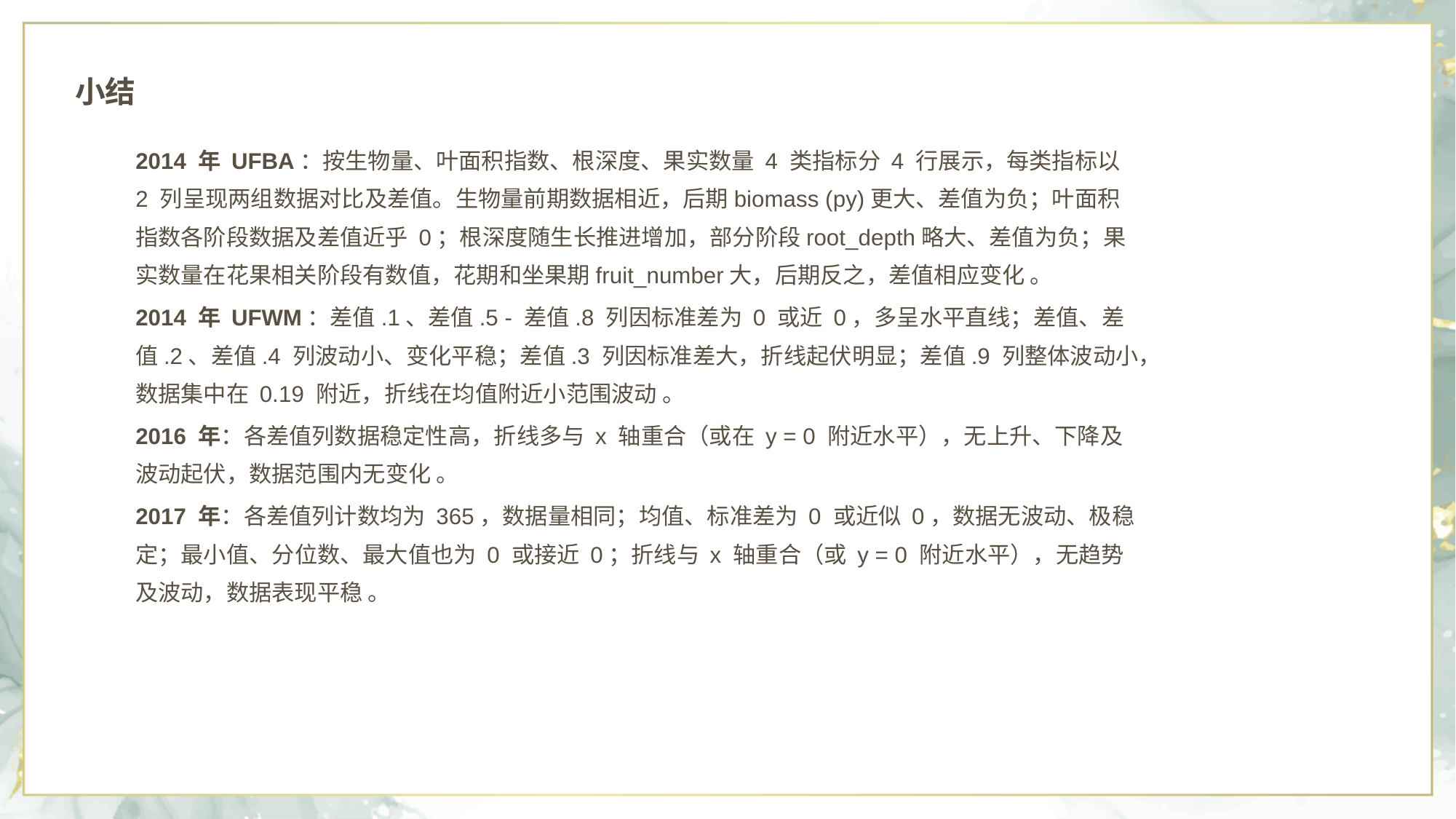

小结
2014 年 UFBA：按生物量、叶面积指数、根深度、果实数量 4 类指标分 4 行展示，每类指标以 2 列呈现两组数据对比及差值。生物量前期数据相近，后期biomass (py)更大、差值为负；叶面积指数各阶段数据及差值近乎 0；根深度随生长推进增加，部分阶段root_depth略大、差值为负；果实数量在花果相关阶段有数值，花期和坐果期fruit_number大，后期反之，差值相应变化 。
2014 年 UFWM：差值.1、差值.5 - 差值.8 列因标准差为 0 或近 0，多呈水平直线；差值、差值.2、差值.4 列波动小、变化平稳；差值.3 列因标准差大，折线起伏明显；差值.9 列整体波动小，数据集中在 0.19 附近，折线在均值附近小范围波动 。
2016 年：各差值列数据稳定性高，折线多与 x 轴重合（或在 y = 0 附近水平），无上升、下降及波动起伏，数据范围内无变化 。
2017 年：各差值列计数均为 365，数据量相同；均值、标准差为 0 或近似 0，数据无波动、极稳定；最小值、分位数、最大值也为 0 或接近 0；折线与 x 轴重合（或 y = 0 附近水平），无趋势及波动，数据表现平稳 。